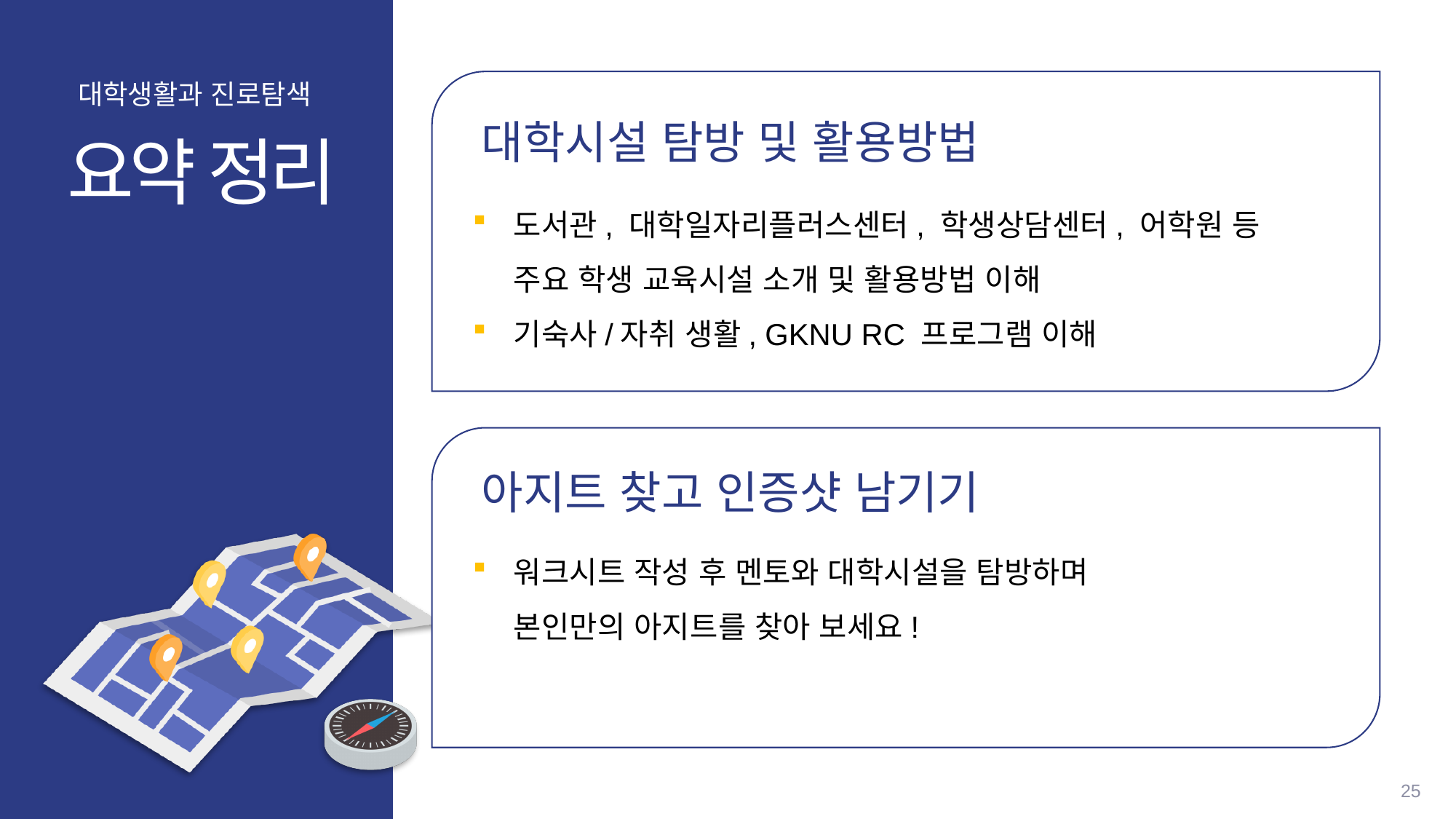

대학시설 탐방 및 활용방법
도서관, 대학일자리플러스센터, 학생상담센터, 어학원 등
주요 학생 교육시설 소개 및 활용방법 이해
기숙사/자취 생활, GKNU RC 프로그램 이해

아지트 찾고 인증샷 남기기
워크시트 작성 후 멘토와 대학시설을 탐방하며
본인만의 아지트를 찾아 보세요!
25